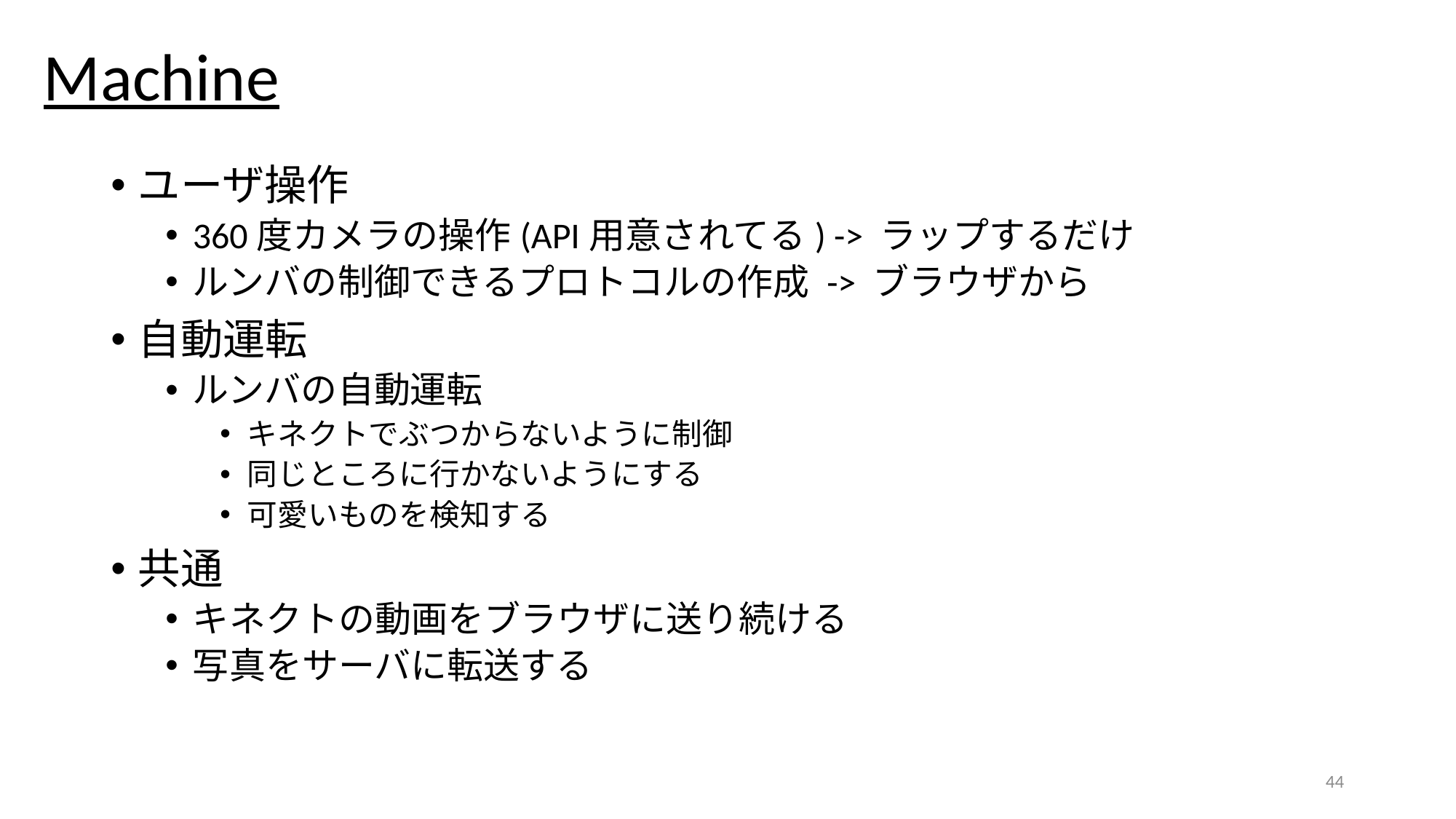

# Machine
ユーザ操作
360度カメラの操作(API用意されてる) -> ラップするだけ
ルンバの制御できるプロトコルの作成 -> ブラウザから
自動運転
ルンバの自動運転
キネクトでぶつからないように制御
同じところに行かないようにする
可愛いものを検知する
共通
キネクトの動画をブラウザに送り続ける
写真をサーバに転送する

44